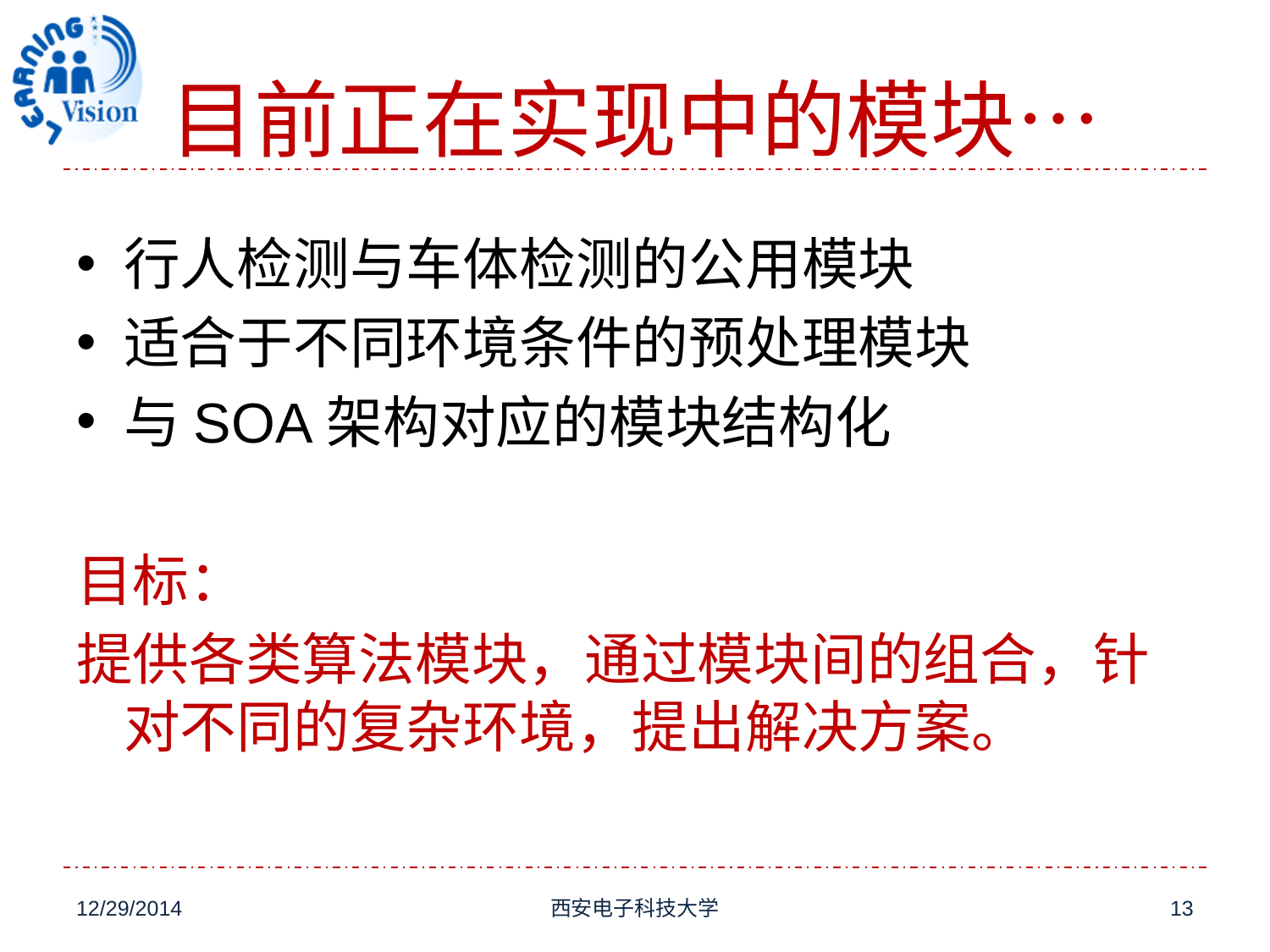

# 目前正在实现中的模块…
行人检测与车体检测的公用模块
适合于不同环境条件的预处理模块
与SOA架构对应的模块结构化

目标：
提供各类算法模块，通过模块间的组合，针对不同的复杂环境，提出解决方案。
12/29/2014
西安电子科技大学
13